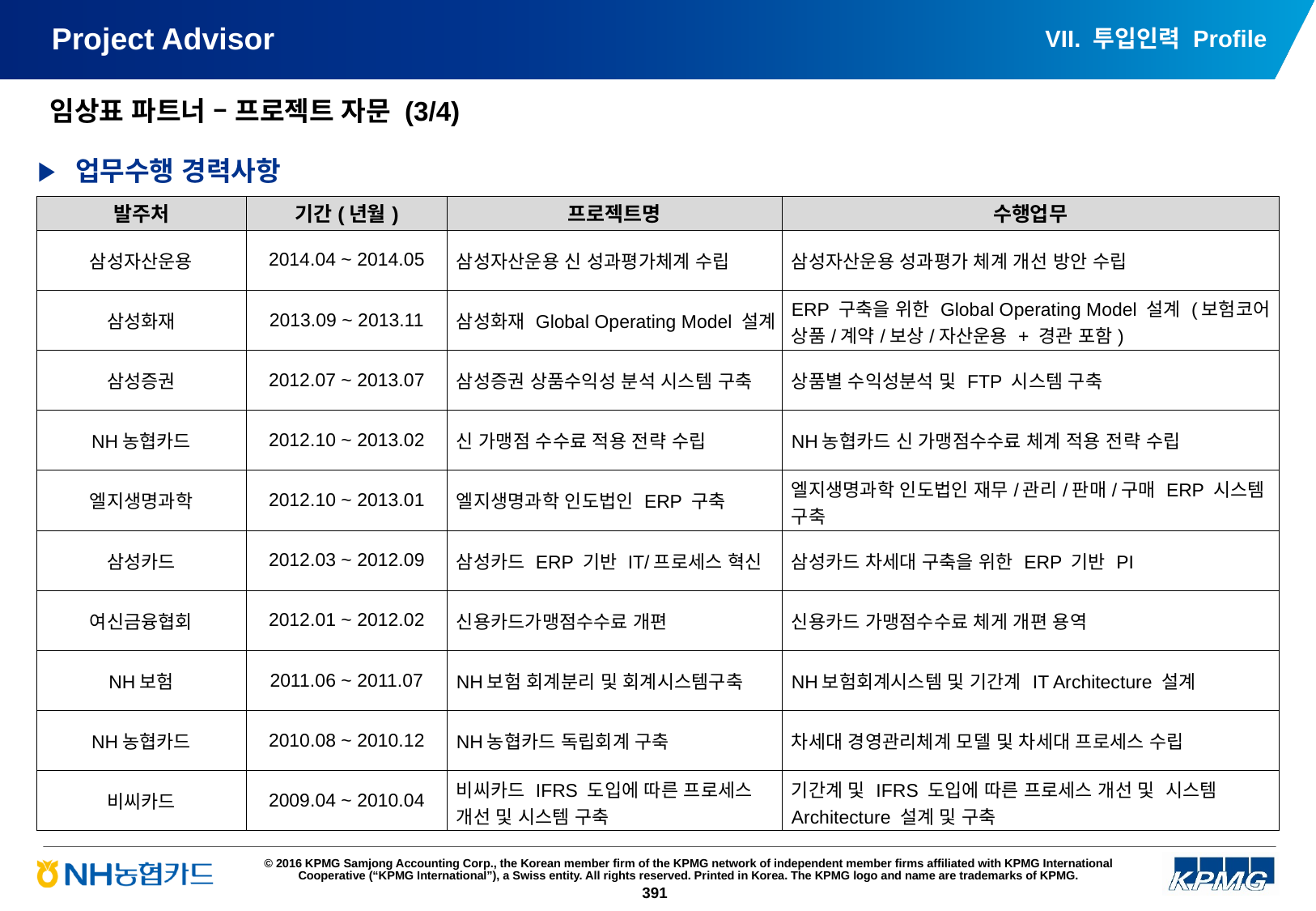

VII. 투입인력 Profile
# Project Advisor
임상표 파트너 – 프로젝트 자문 (3/4)
업무수행 경력사항
| 발주처 | 기간(년월) | 프로젝트명 | 수행업무 |
| --- | --- | --- | --- |
| 삼성자산운용 | 2014.04 ~ 2014.05 | 삼성자산운용 신 성과평가체계 수립 | 삼성자산운용 성과평가 체계 개선 방안 수립 |
| 삼성화재 | 2013.09 ~ 2013.11 | 삼성화재 Global Operating Model 설계 | ERP 구축을 위한 Global Operating Model 설계 (보험코어 상품/계약/보상/자산운용 + 경관 포함) |
| 삼성증권 | 2012.07 ~ 2013.07 | 삼성증권 상품수익성 분석 시스템 구축 | 상품별 수익성분석 및 FTP 시스템 구축 |
| NH농협카드 | 2012.10 ~ 2013.02 | 신 가맹점 수수료 적용 전략 수립 | NH농협카드 신 가맹점수수료 체계 적용 전략 수립 |
| 엘지생명과학 | 2012.10 ~ 2013.01 | 엘지생명과학 인도법인 ERP 구축 | 엘지생명과학 인도법인 재무/관리/판매/구매 ERP 시스템 구축 |
| 삼성카드 | 2012.03 ~ 2012.09 | 삼성카드 ERP 기반 IT/프로세스 혁신 | 삼성카드 차세대 구축을 위한 ERP 기반 PI |
| 여신금융협회 | 2012.01 ~ 2012.02 | 신용카드가맹점수수료 개편 | 신용카드 가맹점수수료 체게 개편 용역 |
| NH보험 | 2011.06 ~ 2011.07 | NH보험 회계분리 및 회계시스템구축 | NH보험회계시스템 및 기간계 IT Architecture 설계 |
| NH농협카드 | 2010.08 ~ 2010.12 | NH농협카드 독립회계 구축 | 차세대 경영관리체계 모델 및 차세대 프로세스 수립 |
| 비씨카드 | 2009.04 ~ 2010.04 | 비씨카드 IFRS 도입에 따른 프로세스 개선 및 시스템 구축 | 기간계 및 IFRS 도입에 따른 프로세스 개선 및 시스템 Architecture 설계 및 구축 |